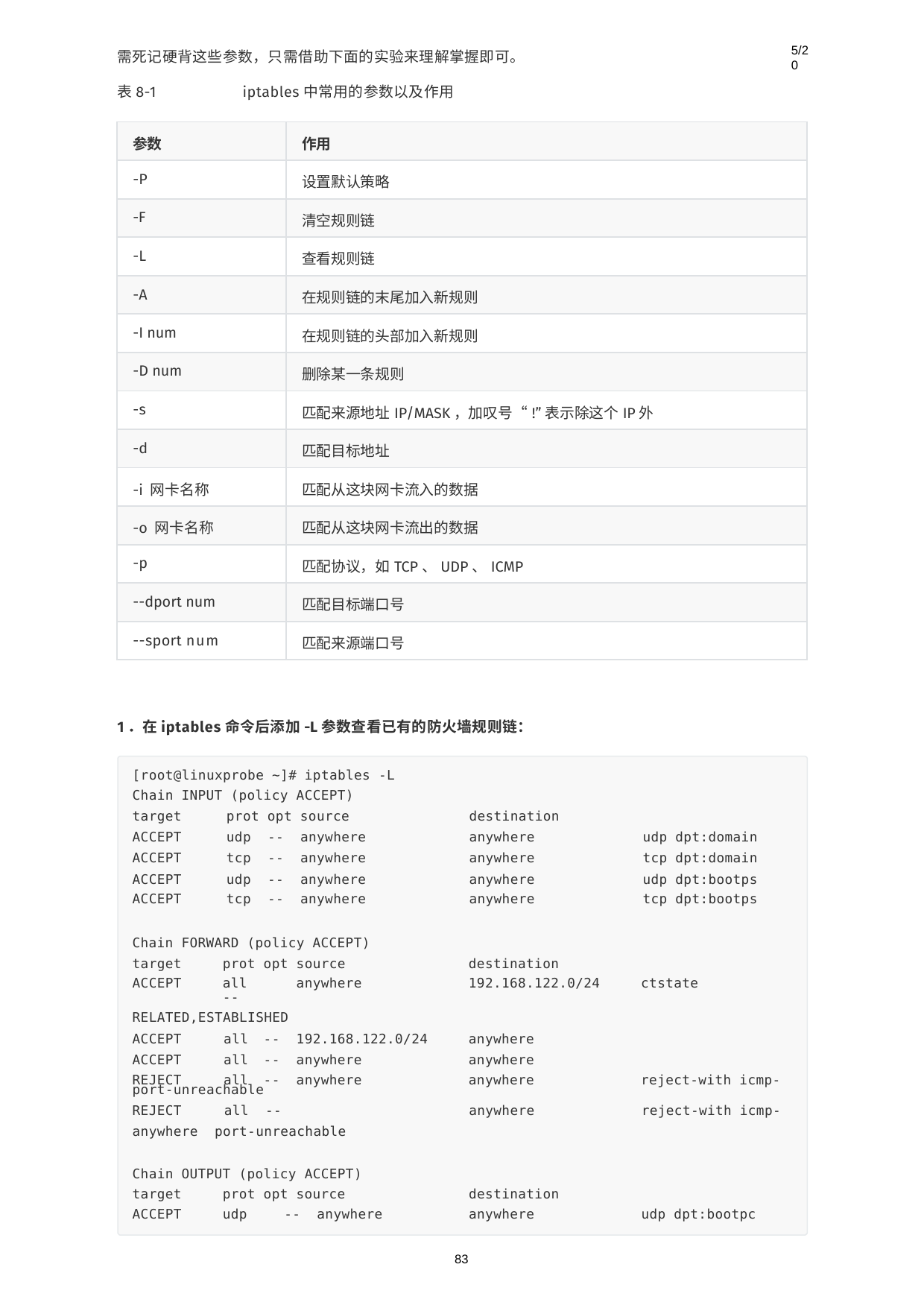

5/20
需死记硬背这些参数，只需借助下面的实验来理解掌握即可。
表8-1	iptables中常用的参数以及作用
| 参数 | 作用 |
| --- | --- |
| -P | 设置默认策略 |
| -F | 清空规则链 |
| -L | 查看规则链 |
| -A | 在规则链的末尾加入新规则 |
| -I num | 在规则链的头部加入新规则 |
| -D num | 删除某一条规则 |
| -s | 匹配来源地址IP/MASK，加叹号“!”表示除这个IP外 |
| -d | 匹配目标地址 |
| -i 网卡名称 | 匹配从这块网卡流入的数据 |
| -o 网卡名称 | 匹配从这块网卡流出的数据 |
| -p | 匹配协议，如TCP、UDP、ICMP |
| --dport num | 匹配目标端口号 |
| --sport num | 匹配来源端口号 |
1．在iptables命令后添加-L参数查看已有的防火墙规则链：

| [root@linuxprobe ~]# iptables | -L |  |  |  |
| --- | --- | --- | --- | --- |
| Chain INPUT (policy ACCEPT) |  |  |  |  |
| target prot opt source |  | destination |  |  |
| ACCEPT udp -- anywhere |  | anywhere | udp | dpt:domain |
| ACCEPT tcp -- anywhere |  | anywhere | tcp | dpt:domain |
| ACCEPT udp -- anywhere |  | anywhere | udp | dpt:bootps |
| ACCEPT tcp -- anywhere |  | anywhere | tcp | dpt:bootps |
Chain FORWARD (policy ACCEPT)
| target | prot opt |  | source | destination |  |
| --- | --- | --- | --- | --- | --- |
| ACCEPT | all -- |  | anywhere | 192.168.122.0/24 | ctstate |
| RELATED,ESTABLISHED |  |  |  |  |  |
| ACCEPT | all | -- | 192.168.122.0/24 | anywhere |  |
| ACCEPT | all | -- | anywhere | anywhere |  |
| REJECT | all | -- | anywhere | anywhere | reject-with icmp- |
port-unreachable
REJECT	all	--	anywhere  port-unreachable
anywhere
reject-with icmp-
Chain OUTPUT (policy ACCEPT)
| target | prot opt source | destination |  |
| --- | --- | --- | --- |
| ACCEPT | udp -- anywhere | anywhere | udp dpt:bootpc |
83